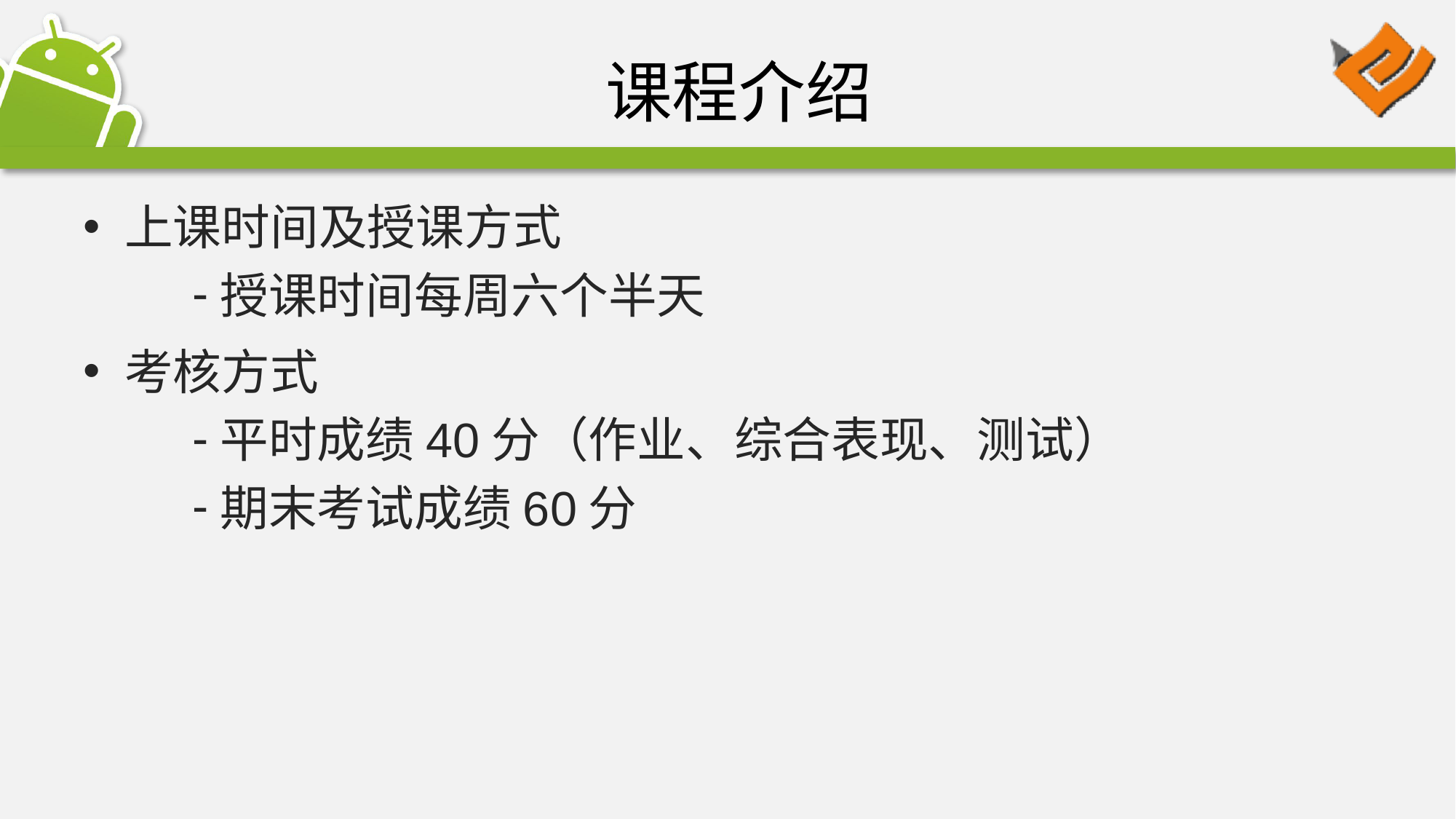

# 课程介绍
上课时间及授课方式
授课时间每周六个半天
考核方式
平时成绩40分（作业、综合表现、测试）
期末考试成绩60分